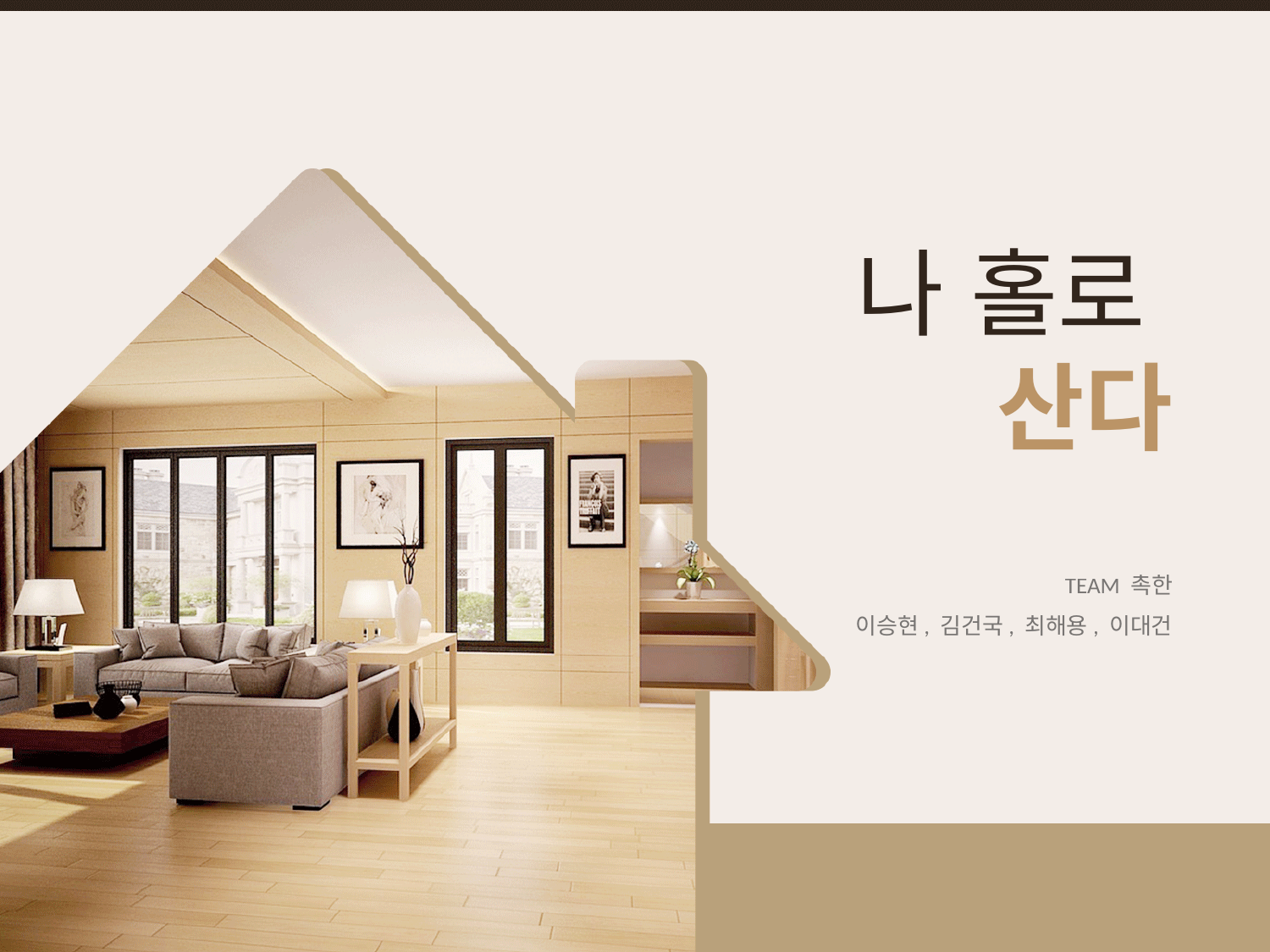

# 나 홀로 산다
TEAM 촉한
이승현, 김건국, 최해용, 이대건